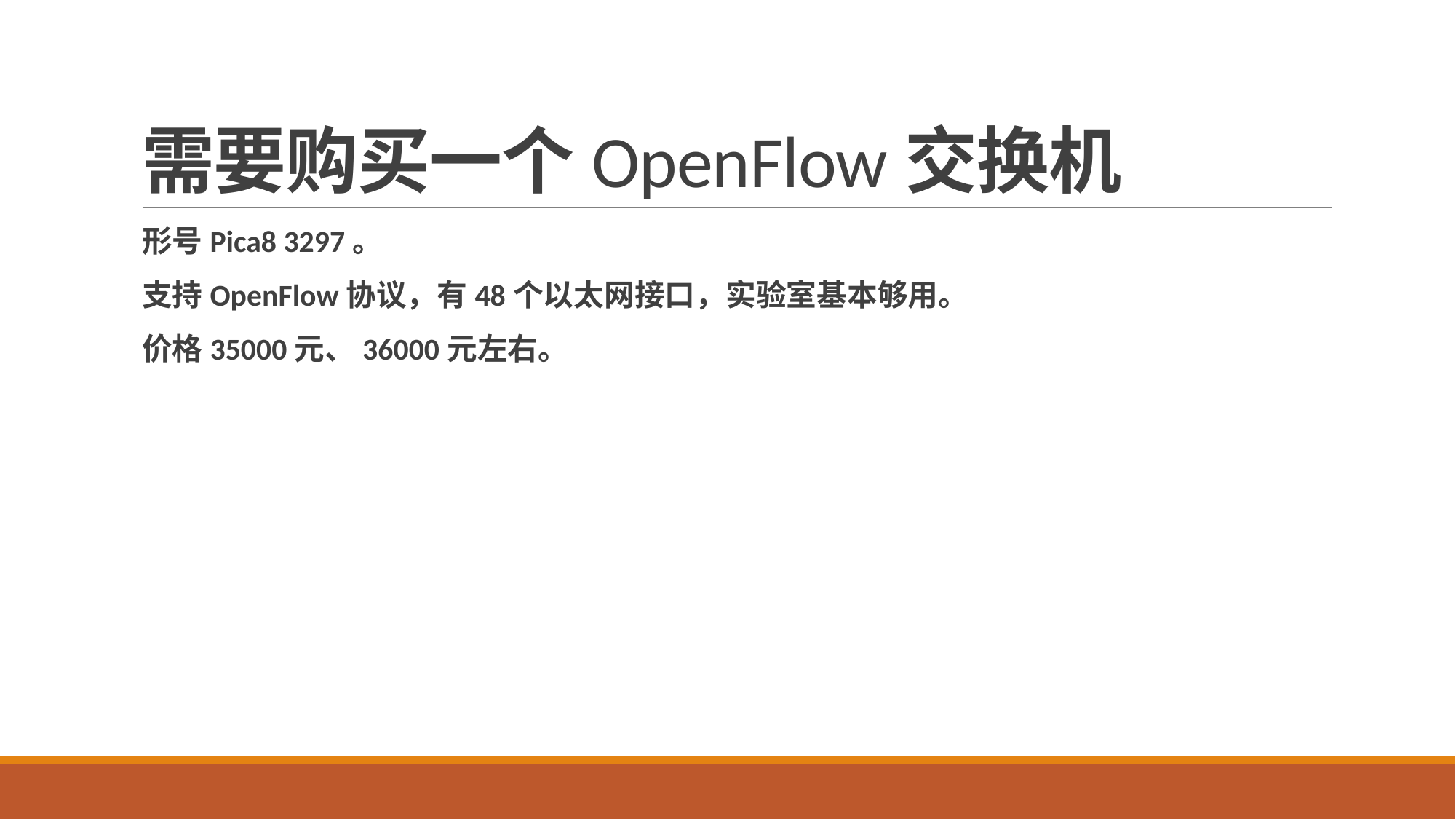

# 需要购买一个OpenFlow交换机
形号Pica8 3297。
支持OpenFlow协议，有48个以太网接口，实验室基本够用。
价格35000元、36000元左右。